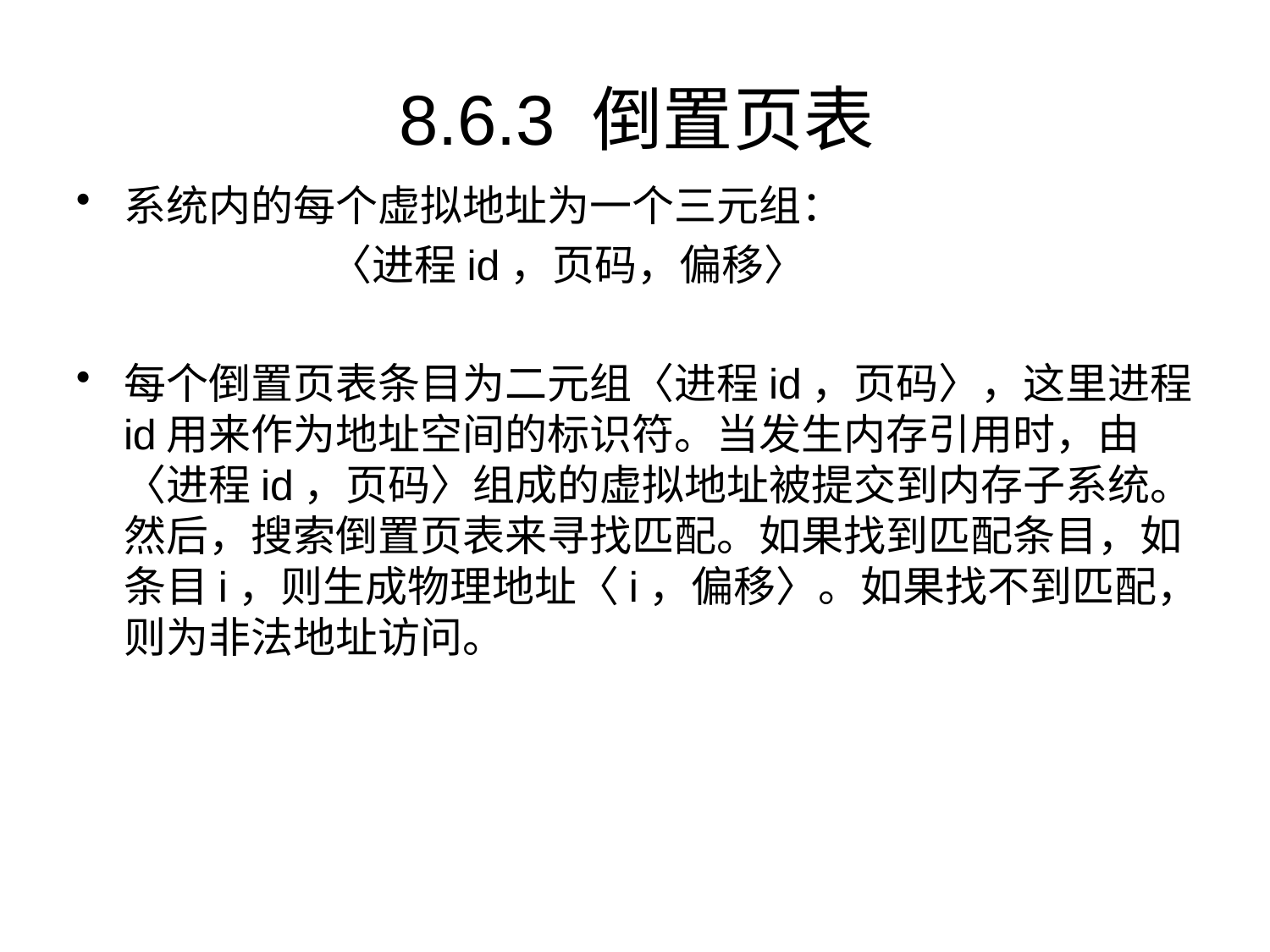

# 8.6.3 倒置页表
系统内的每个虚拟地址为一个三元组：
		〈进程id，页码，偏移〉

每个倒置页表条目为二元组〈进程id，页码〉，这里进程id用来作为地址空间的标识符。当发生内存引用时，由〈进程id，页码〉组成的虚拟地址被提交到内存子系统。然后，搜索倒置页表来寻找匹配。如果找到匹配条目，如条目i，则生成物理地址〈i，偏移〉。如果找不到匹配，则为非法地址访问。